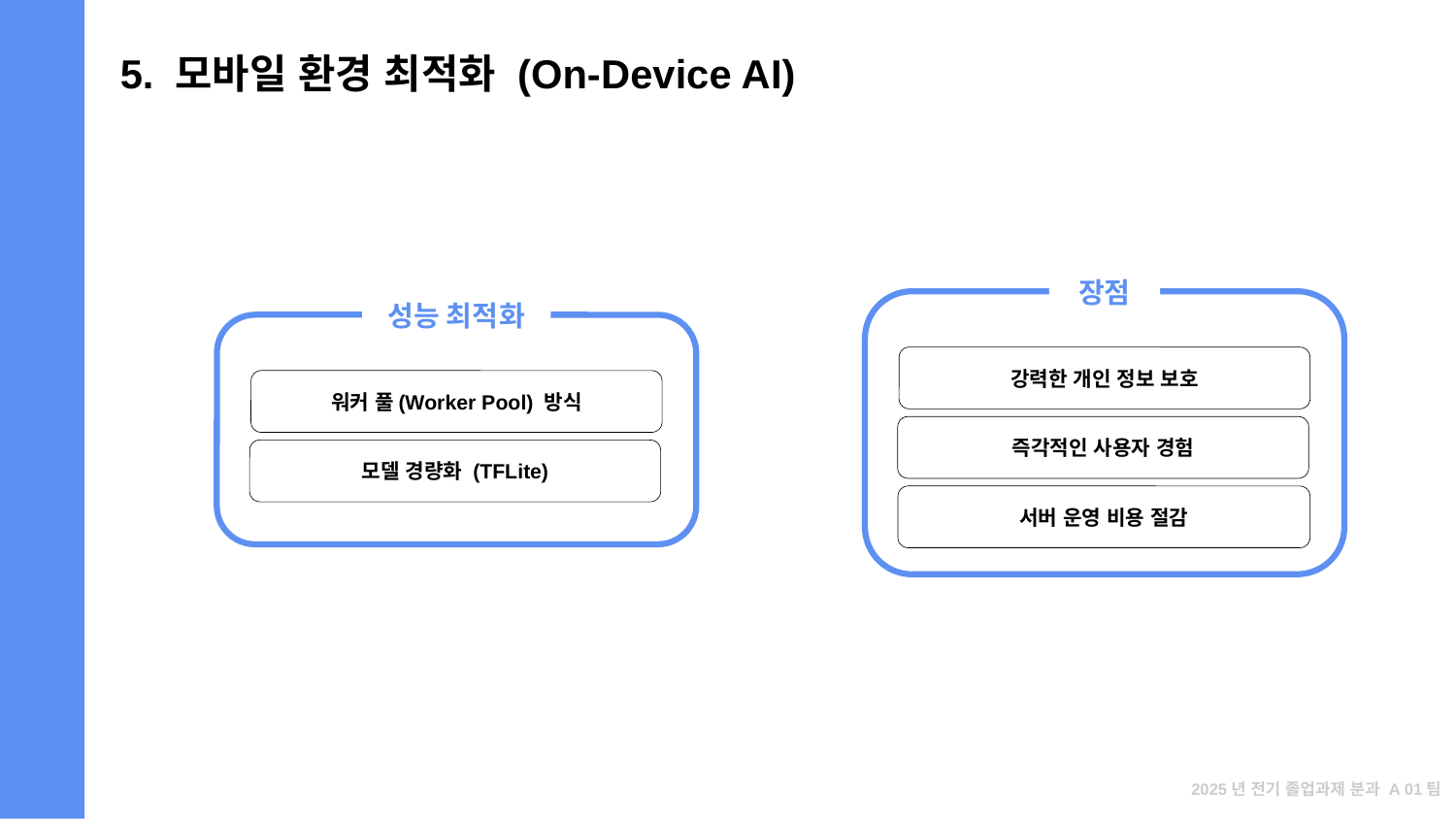

# 5. 모바일 환경 최적화 (On-Device AI)
장점
성능 최적화

강력한 개인 정보 보호
워커 풀(Worker Pool) 방식
즉각적인 사용자 경험
모델 경량화 (TFLite)
서버 운영 비용 절감
2025년 전기 졸업과제 분과 A 01팀